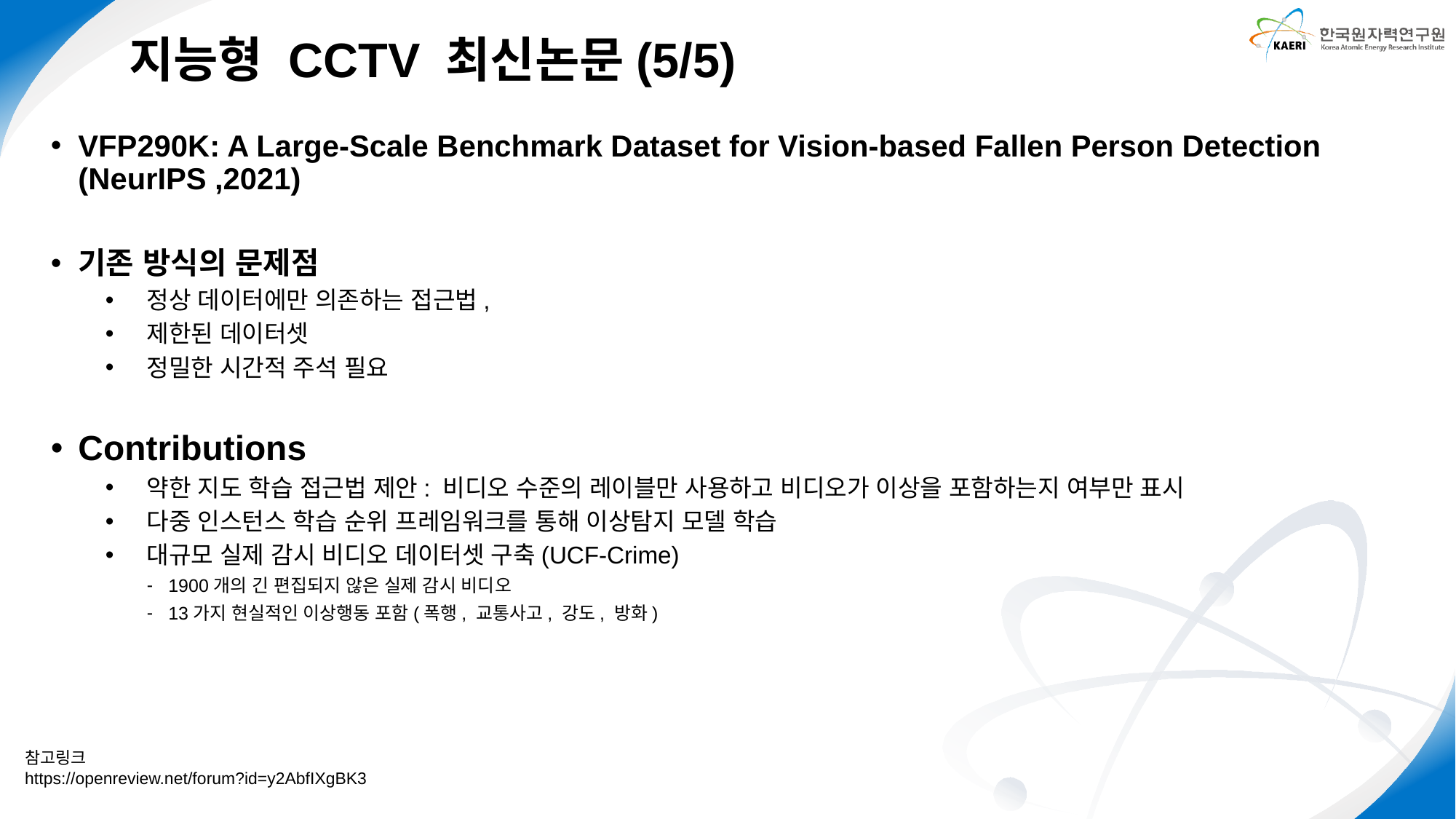

지능형 CCTV 최신논문(5/5)

VFP290K: A Large-Scale Benchmark Dataset for Vision-based Fallen Person Detection (NeurIPS ,2021)
기존 방식의 문제점
정상 데이터에만 의존하는 접근법,
제한된 데이터셋
정밀한 시간적 주석 필요

Contributions
약한 지도 학습 접근법 제안: 비디오 수준의 레이블만 사용하고 비디오가 이상을 포함하는지 여부만 표시
다중 인스턴스 학습 순위 프레임워크를 통해 이상탐지 모델 학습
대규모 실제 감시 비디오 데이터셋 구축(UCF-Crime)
1900개의 긴 편집되지 않은 실제 감시 비디오
13가지 현실적인 이상행동 포함(폭행, 교통사고, 강도, 방화)

참고링크
https://openreview.net/forum?id=y2AbfIXgBK3